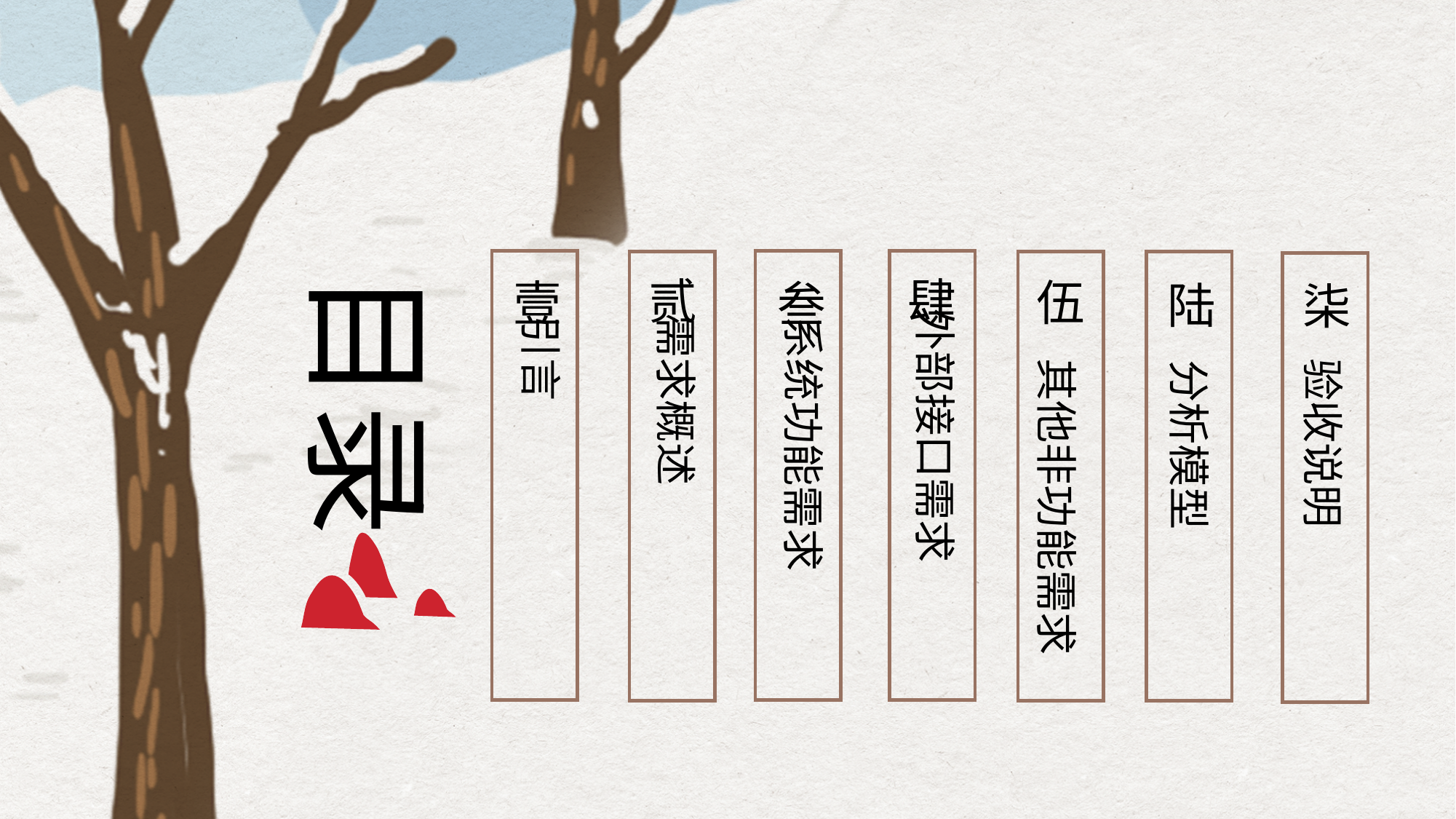

外部接口需求

伍
陆
目录
柒
贰
肆
壹
     需求概述
     引言
     系统功能需求
叁
其他非功能需求
验收说明
分析模型